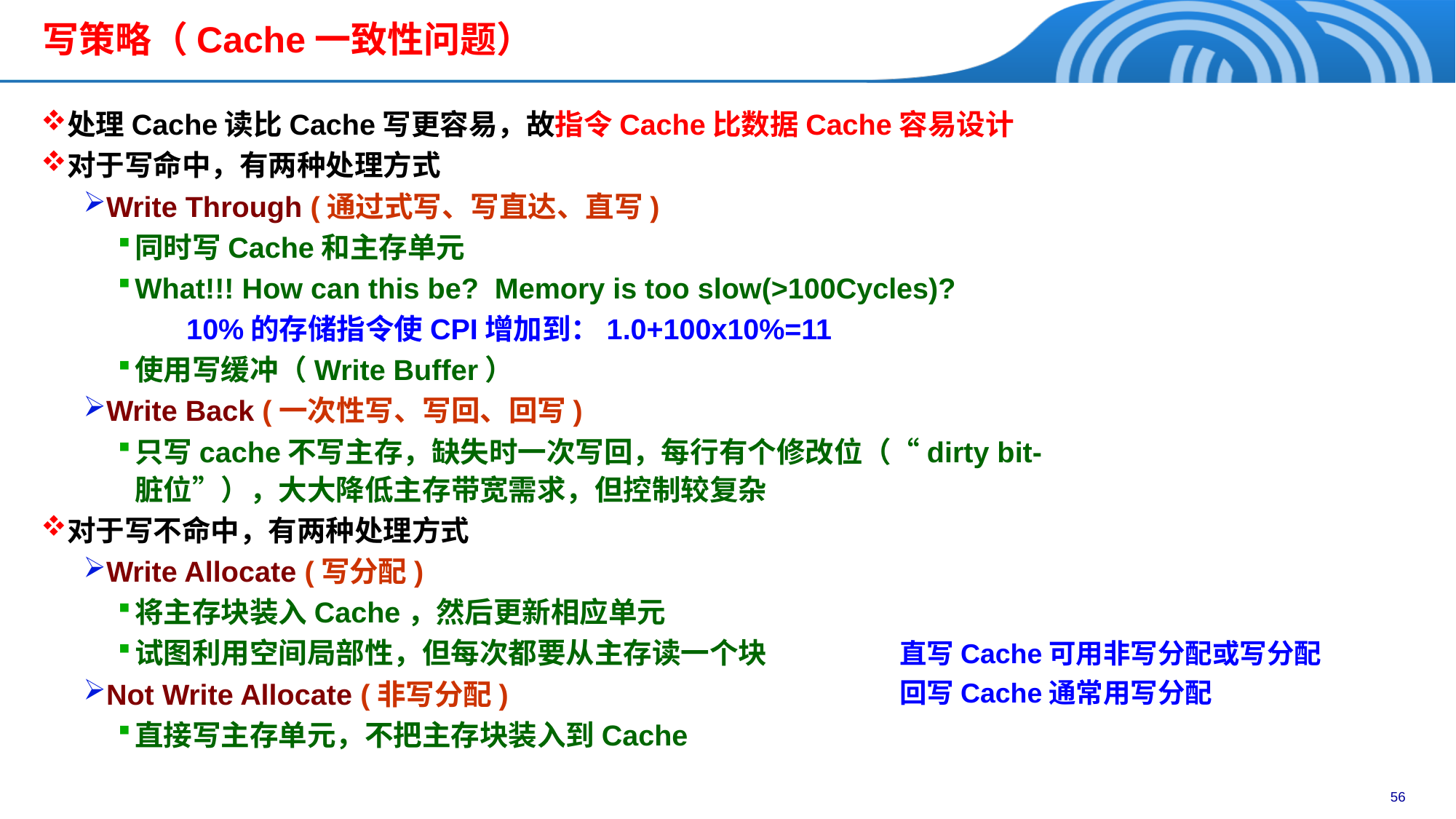

写策略（Cache一致性问题）
处理Cache读比Cache写更容易，故指令Cache比数据Cache容易设计
对于写命中，有两种处理方式
Write Through (通过式写、写直达、直写)
同时写Cache和主存单元
What!!! How can this be?  Memory is too slow(>100Cycles)?
10%的存储指令使CPI增加到：1.0+100x10%=11
使用写缓冲（Write Buffer）
Write Back (一次性写、写回、回写)
只写cache不写主存，缺失时一次写回，每行有个修改位（“dirty bit-脏位”），大大降低主存带宽需求，但控制较复杂
对于写不命中，有两种处理方式
Write Allocate (写分配)
将主存块装入Cache，然后更新相应单元
试图利用空间局部性，但每次都要从主存读一个块
Not Write Allocate (非写分配)
直接写主存单元，不把主存块装入到Cache
直写Cache可用非写分配或写分配
回写Cache通常用写分配